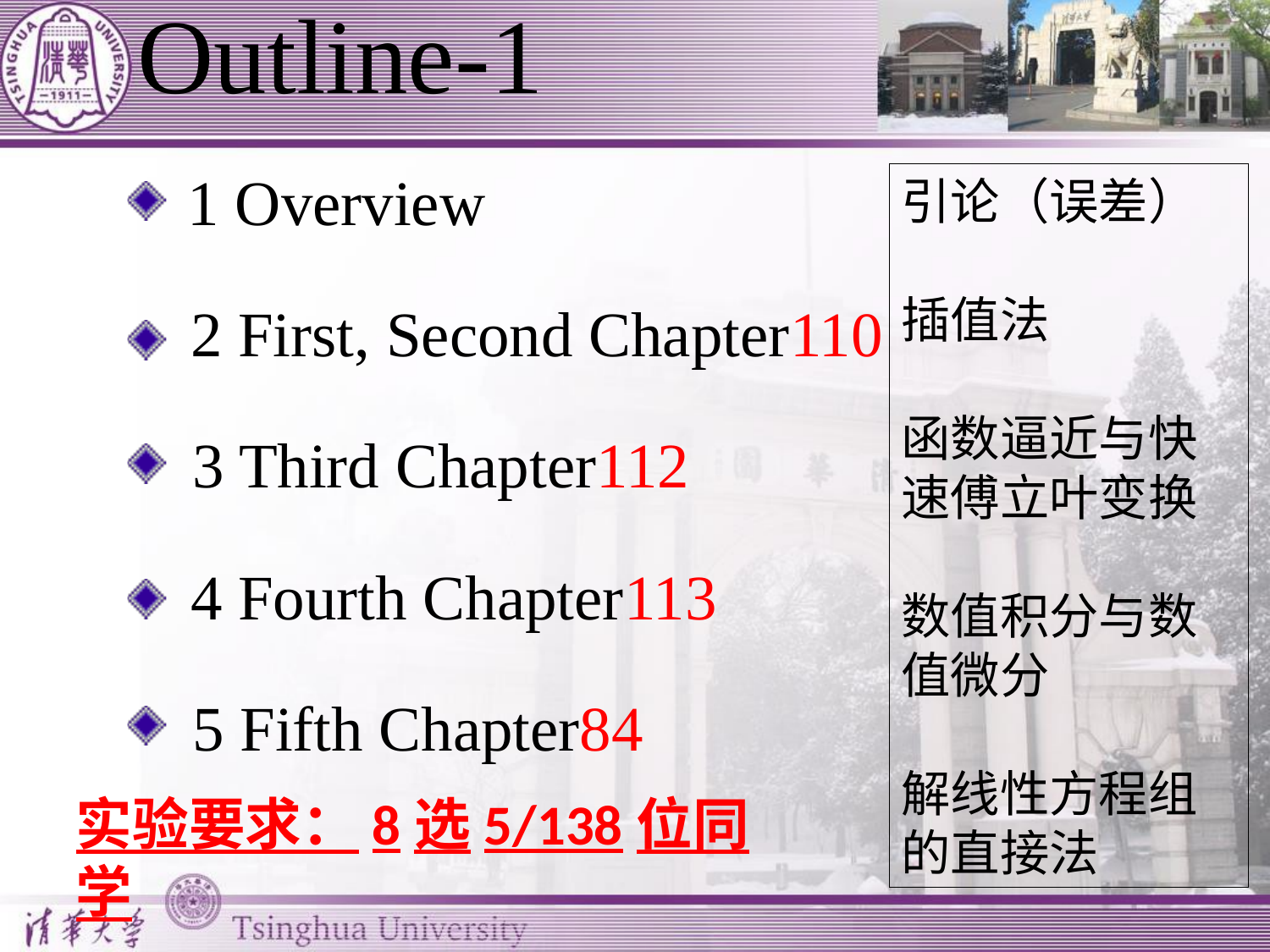

# Outline-1
1 Overview
引论（误差）

插值法

函数逼近与快速傅立叶变换

数值积分与数值微分

解线性方程组的直接法

2 First, Second Chapter110

3 Third Chapter112

4 Fourth Chapter113

5 Fifth Chapter84

实验要求：8选5/138位同学